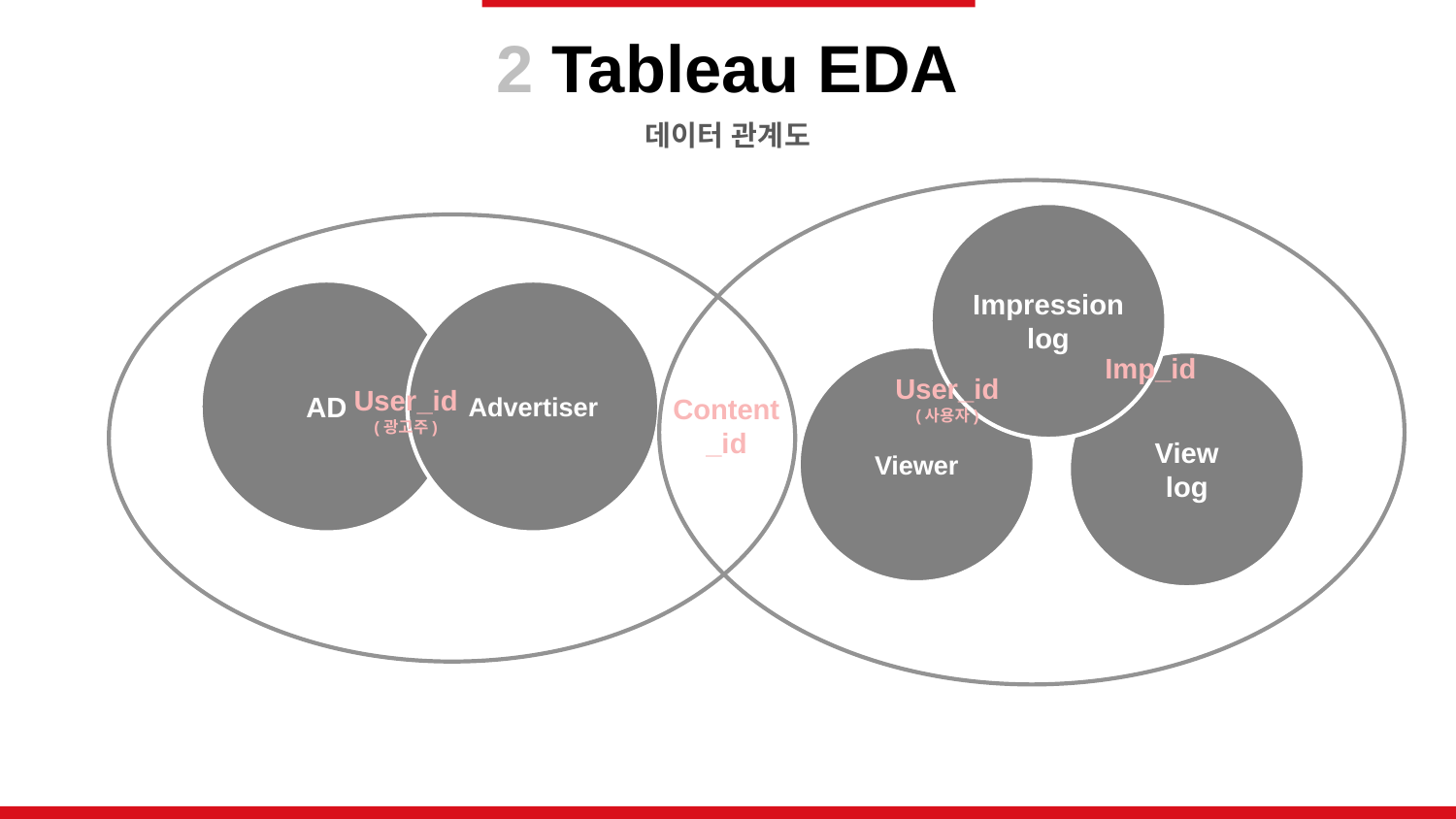

2 Tableau EDA
데이터 관계도

Impression
log

AD
Advertiser
Imp_id
Viewer
View
log
User_id
(사용자)
User_id
(광고주)
Content
_id